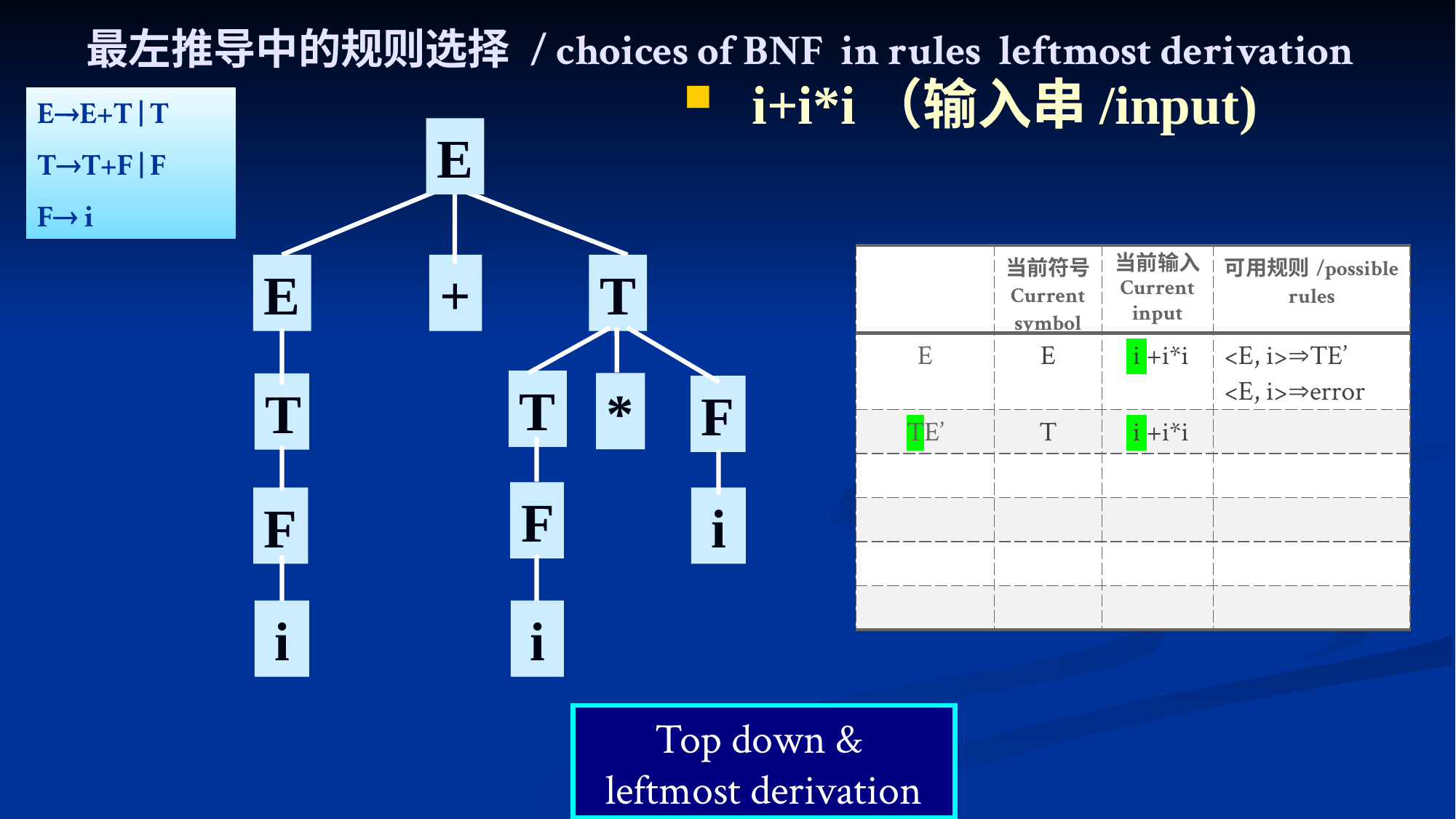

# 最左推导中的规则选择 / choices of BNF  in rules  leftmost derivation
  i+i*i（输入串/input)

E→E+T | T
T→T+F | F
F→ i
E

E
+
T
|  | 当前符号 Current symbol | 当前输入 Current input | 可用规则/possible rules |
| --- | --- | --- | --- |
| E | E | i +i\*i | <E, i>⇒TE’ <E, i>⇒error |
| TE’ | T | i +i\*i |  |
|  |  |  |  |
|  |  |  |  |
|  |  |  |  |
|  |  |  |  |

T
*
F

T

F

F

i

i

i
Top down &
leftmost derivation